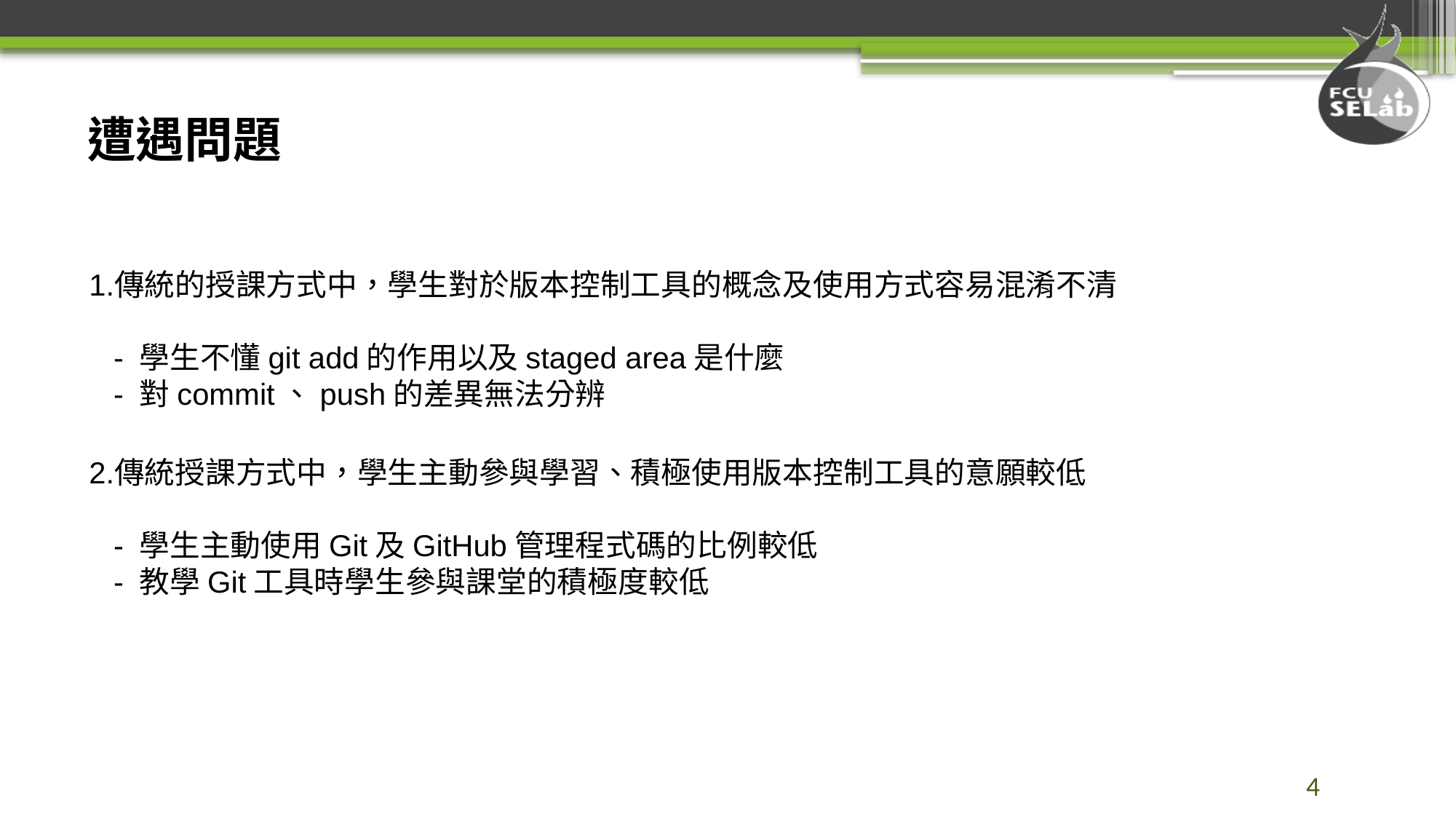

# 遭遇問題

傳統的授課方式中，學生對於版本控制工具的概念及使用方式容易混淆不清
- 學生不懂git add的作用以及staged area是什麼
- 對commit、push的差異無法分辨

傳統授課方式中，學生主動參與學習、積極使用版本控制工具的意願較低
- 學生主動使用Git及GitHub管理程式碼的比例較低
- 教學Git工具時學生參與課堂的積極度較低

4